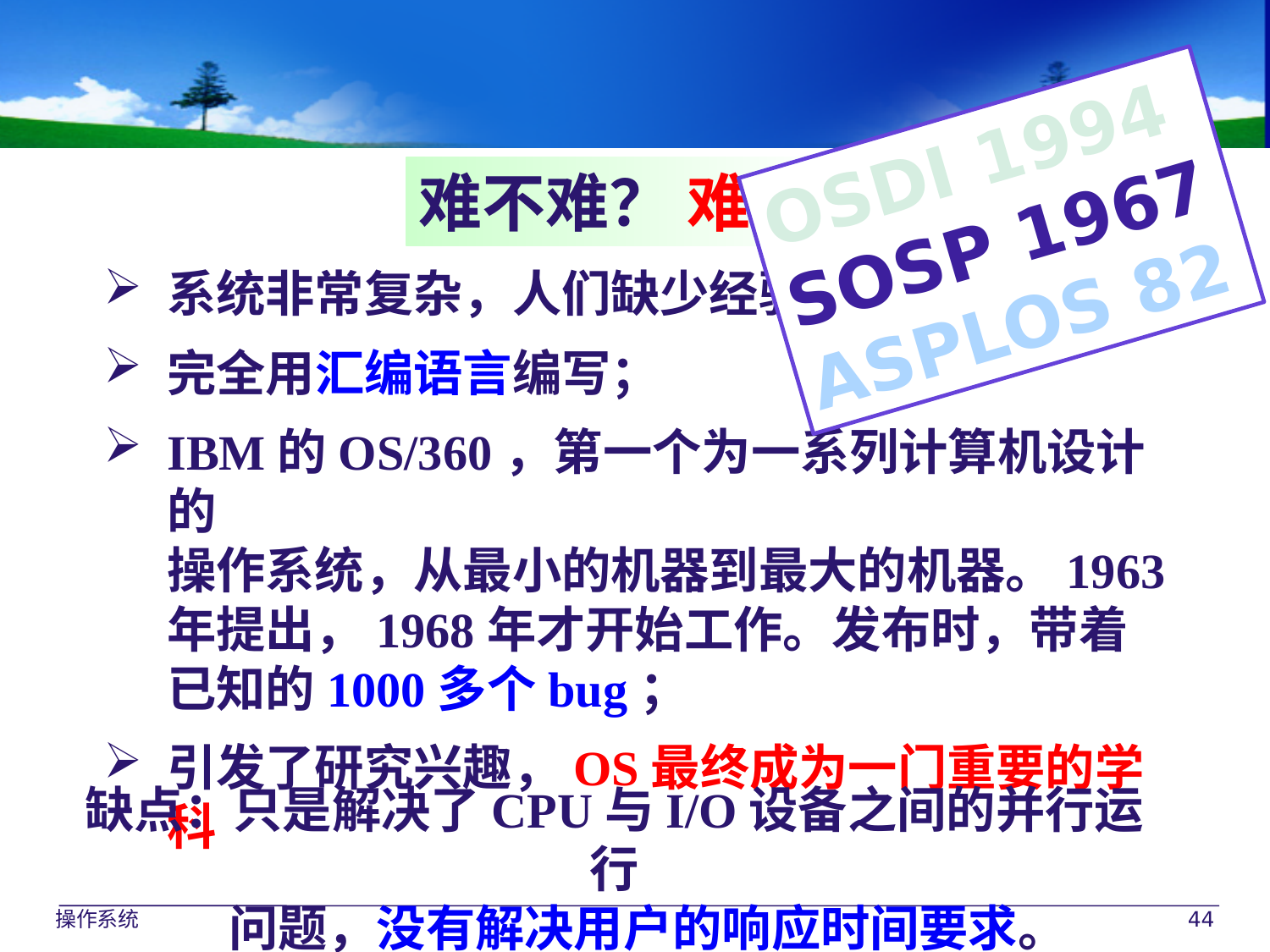

OSDI 1994
SOSP 1967
ASPLOS 82
难不难？ 难！
系统非常复杂，人们缺少经验；
完全用汇编语言编写；
IBM的OS/360，第一个为一系列计算机设计的
操作系统，从最小的机器到最大的机器。1963
年提出，1968年才开始工作。发布时，带着已知的1000多个bug；
引发了研究兴趣，OS最终成为一门重要的学科
缺点：只是解决了CPU与I/O设备之间的并行运行
      问题，没有解决用户的响应时间要求。
操作系统
44